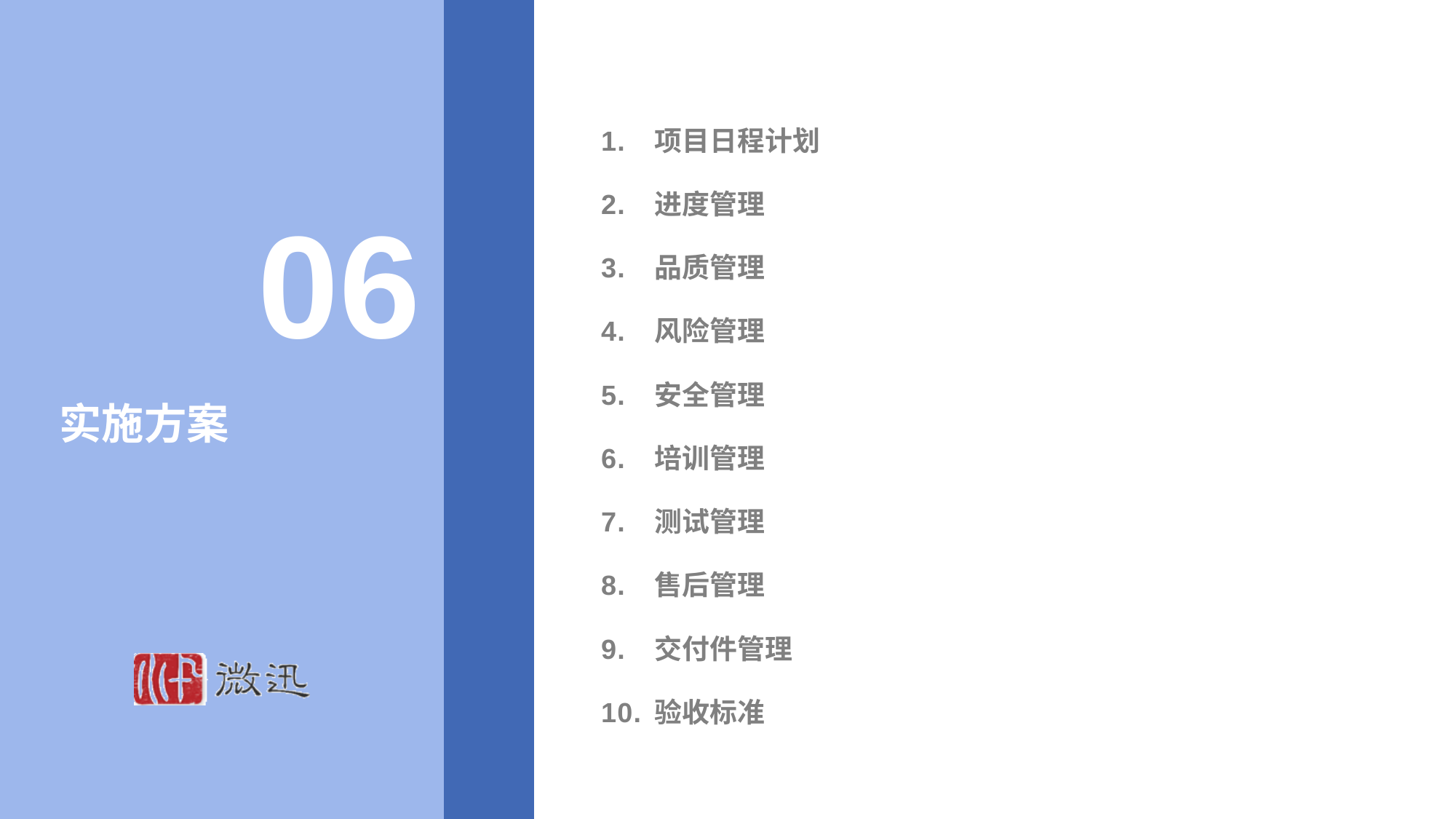

项目日程计划
进度管理
品质管理
风险管理
安全管理
培训管理
测试管理
售后管理
交付件管理
验收标准
06
实施方案